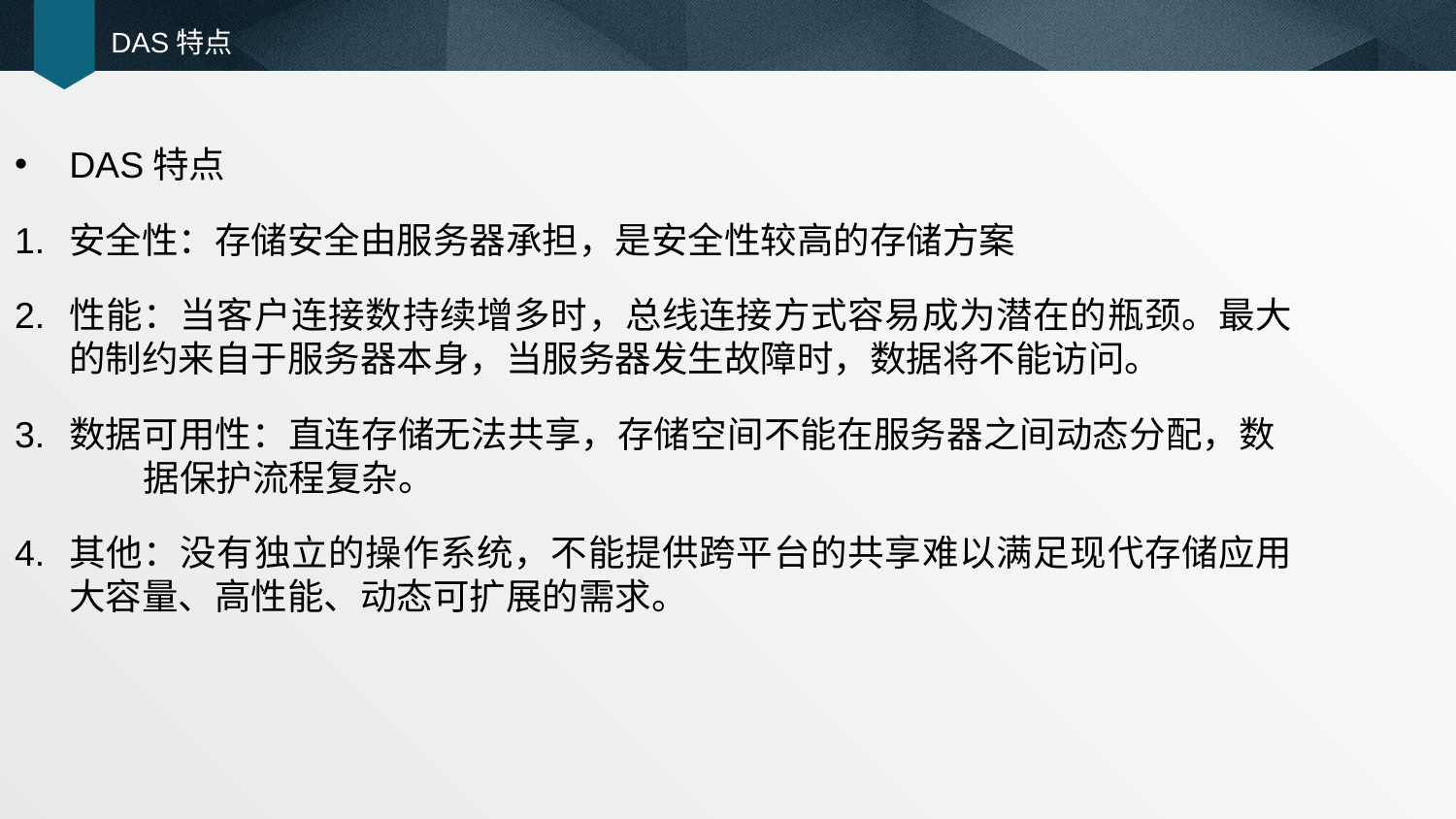

# DAS特点
DAS特点
安全性：存储安全由服务器承担，是安全性较高的存储方案
性能：当客户连接数持续增多时，总线连接方式容易成为潜在的瓶颈。最大的制约来自于服务器本身，当服务器发生故障时，数据将不能访问。
数据可用性：直连存储无法共享，存储空间不能在服务器之间动态分配，数            据保护流程复杂。
其他：没有独立的操作系统，不能提供跨平台的共享难以满足现代存储应用大容量、高性能、动态可扩展的需求。